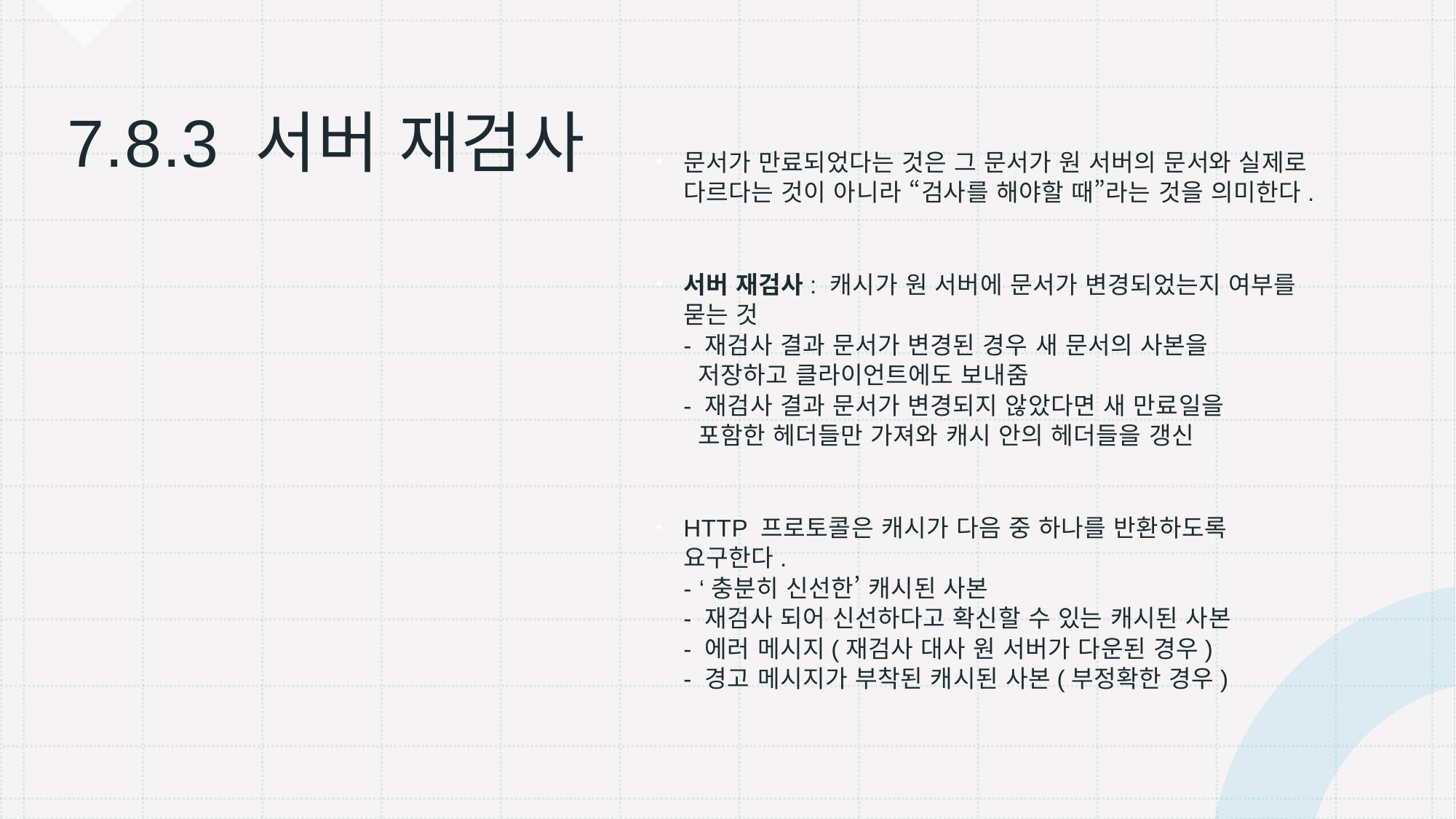

문서가 만료되었다는 것은 그 문서가 원 서버의 문서와 실제로 다르다는 것이 아니라 “검사를 해야할 때”라는 것을 의미한다.

서버 재검사: 캐시가 원 서버에 문서가 변경되었는지 여부를 묻는 것
- 재검사 결과 문서가 변경된 경우 새 문서의 사본을
  저장하고 클라이언트에도 보내줌
- 재검사 결과 문서가 변경되지 않았다면 새 만료일을
  포함한 헤더들만 가져와 캐시 안의 헤더들을 갱신

HTTP 프로토콜은 캐시가 다음 중 하나를 반환하도록 요구한다.
- ‘충분히 신선한’ 캐시된 사본
- 재검사 되어 신선하다고 확신할 수 있는 캐시된 사본
- 에러 메시지(재검사 대사 원 서버가 다운된 경우)
- 경고 메시지가 부착된 캐시된 사본(부정확한 경우)
# 7.8.3 서버 재검사